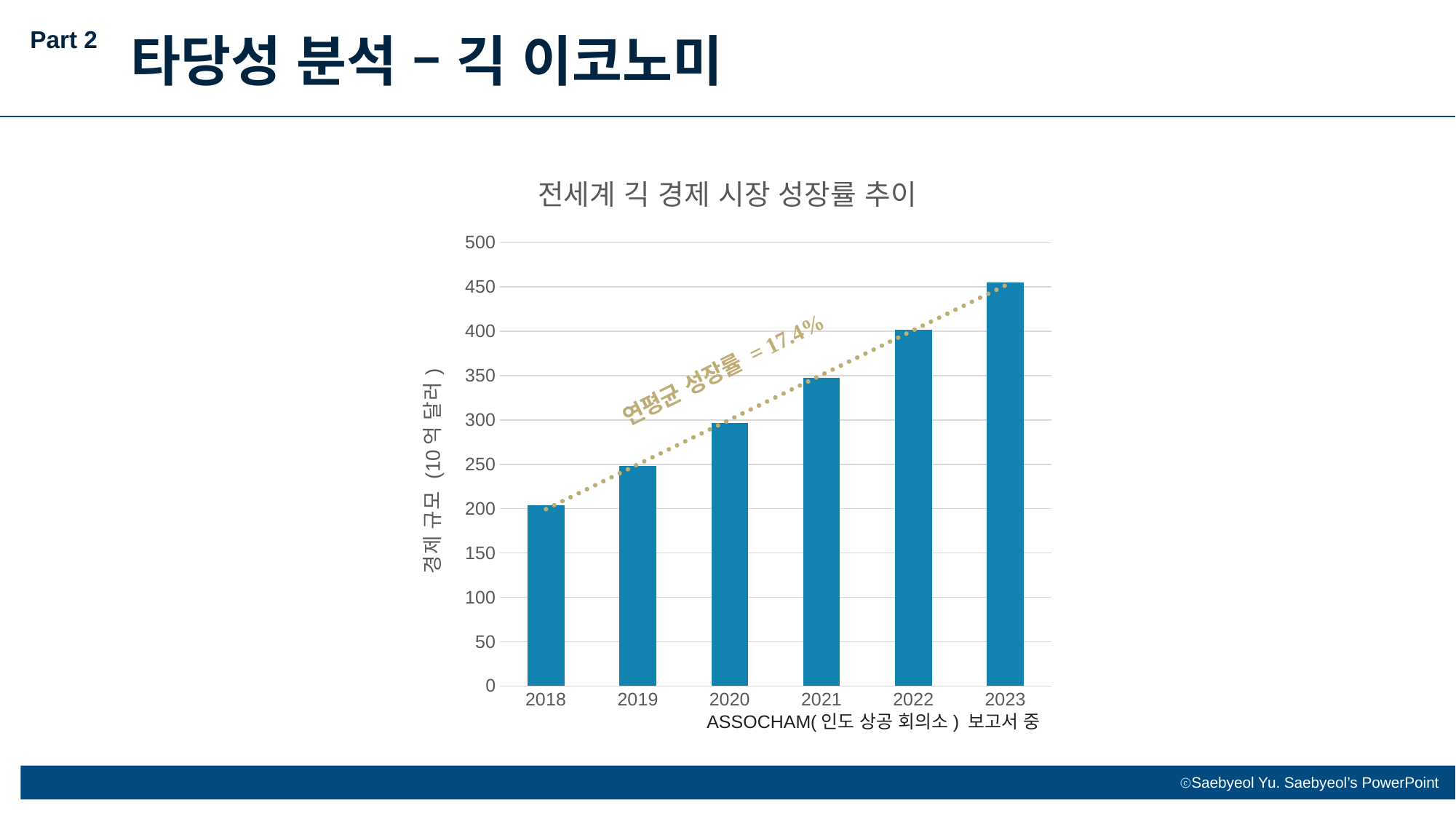

Part 2
타당성 분석 – 긱 이코노미

### Chart: 전세계 긱 경제 시장 성장률 추이

| Category | 계열 1 |
|---|---|
| 2018 | 204.0 |
| 2019 | 248.3 |
| 2020 | 296.7 |
| 2021 | 347.8 |
| 2022 | 401.4 |
| 2023 | 455.2 |
ASSOCHAM(인도 상공 회의소) 보고서 중